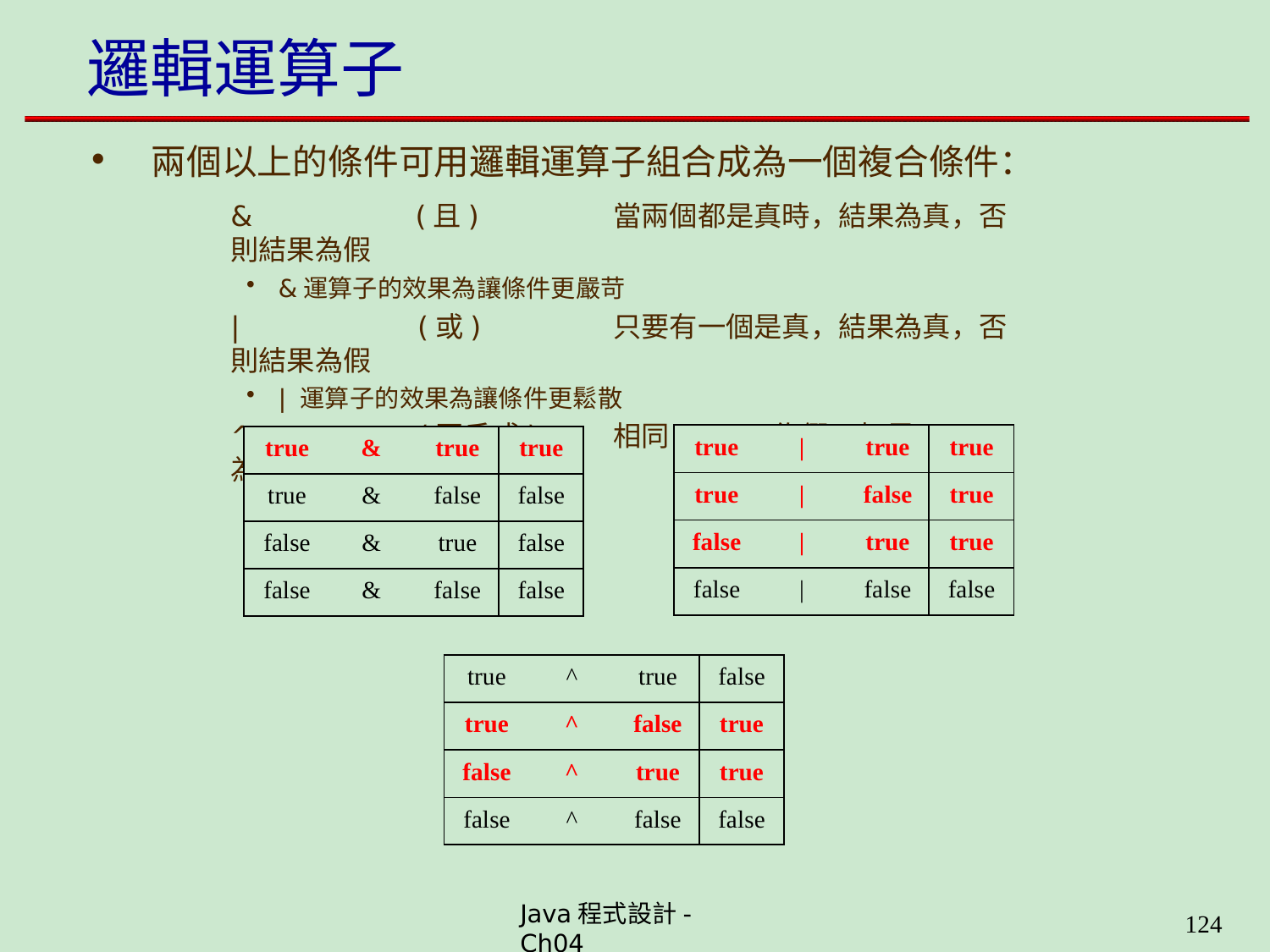

# 邏輯運算子
兩個以上的條件可用邏輯運算子組合成為一個複合條件：
&	(且)	當兩個都是真時，結果為真，否則結果為假
&運算子的效果為讓條件更嚴苛
|	(或)	只要有一個是真，結果為真，否則結果為假
| 運算子的效果為讓條件更鬆散
^	(互斥或)	相同(T T, F F)為假，相異(T F, F T)為真
| true | | | true | true |
| --- | --- | --- | --- |
| true | | | false | true |
| false | | | true | true |
| false | | | false | false |
| true | & | true | true |
| --- | --- | --- | --- |
| true | & | false | false |
| false | & | true | false |
| false | & | false | false |
| true | ^ | true | false |
| --- | --- | --- | --- |
| true | ^ | false | true |
| false | ^ | true | true |
| false | ^ | false | false |
Java程式設計-Ch04
124